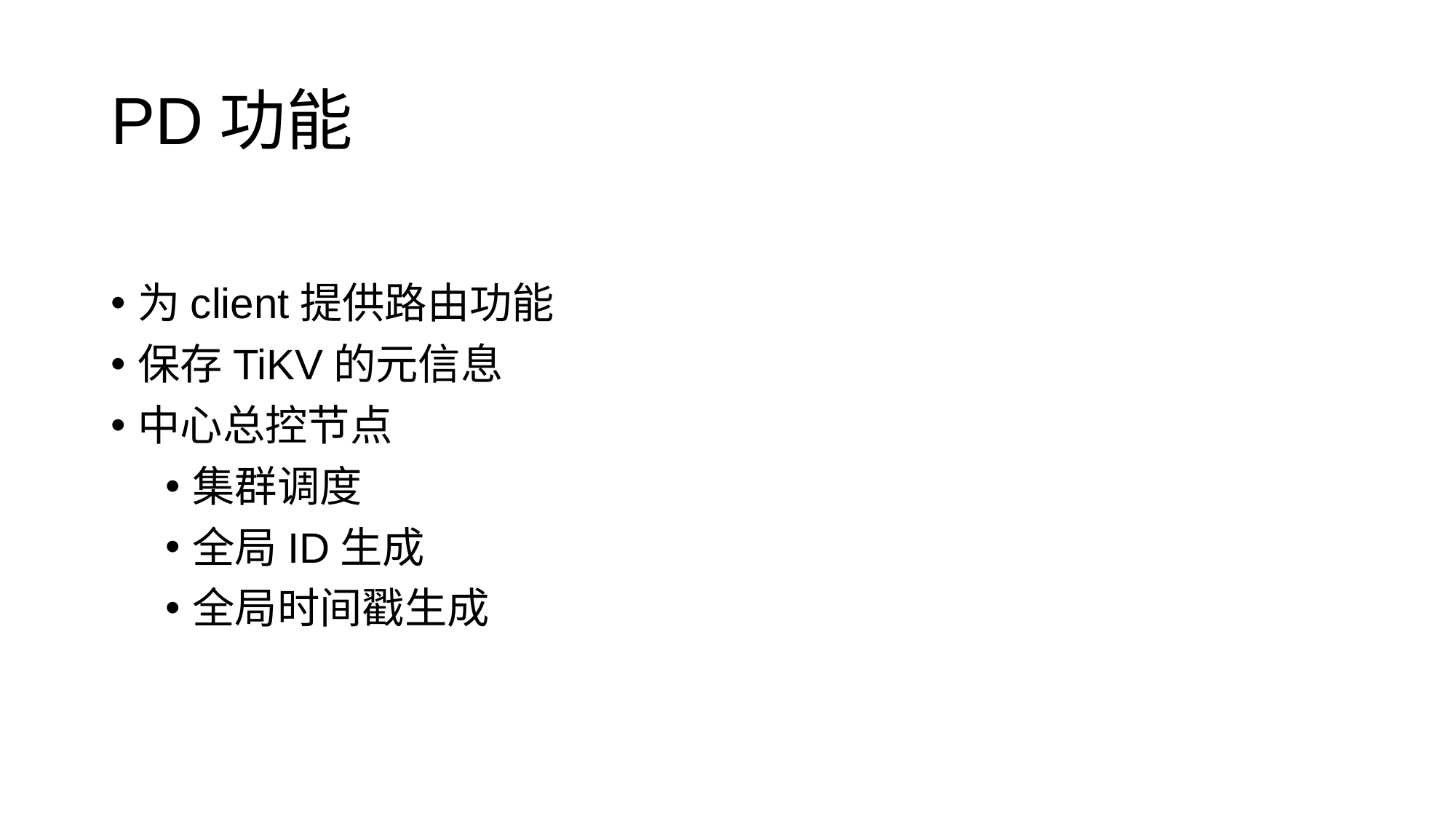

PD功能

为client提供路由功能
保存TiKV的元信息
中心总控节点
集群调度
全局ID生成
全局时间戳生成